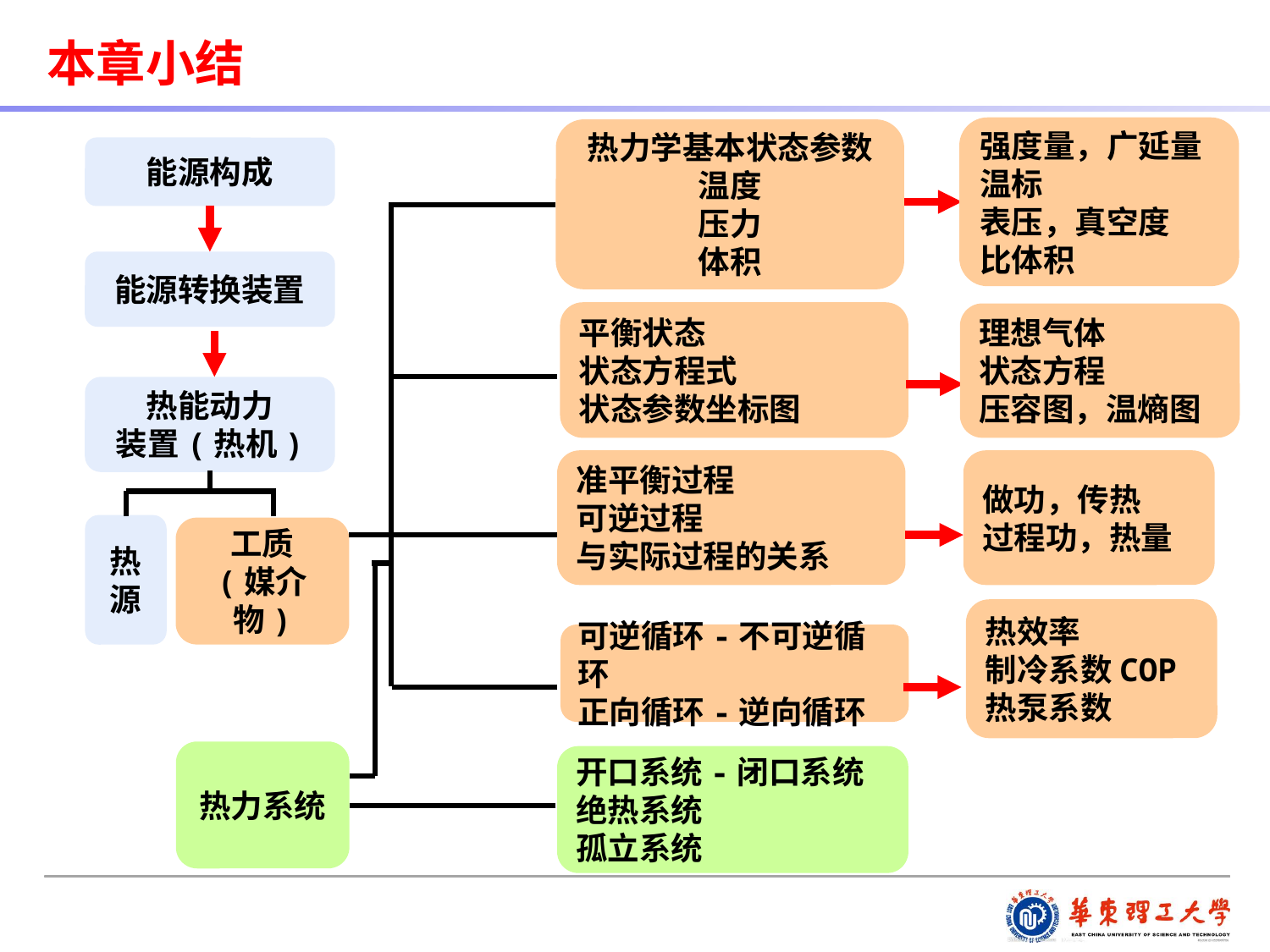

本章小结
强度量，广延量
温标
表压，真空度
比体积
热力学基本状态参数
温度
压力
体积
能源构成
能源转换装置
平衡状态
状态方程式
状态参数坐标图
理想气体
状态方程
压容图，温熵图
热能动力
装置(热机)
准平衡过程
可逆过程
与实际过程的关系
做功，传热
过程功，热量
热源
工质
(媒介物)
热效率
制冷系数COP
热泵系数
可逆循环-不可逆循环
正向循环-逆向循环
热力系统
开口系统-闭口系统
绝热系统
孤立系统